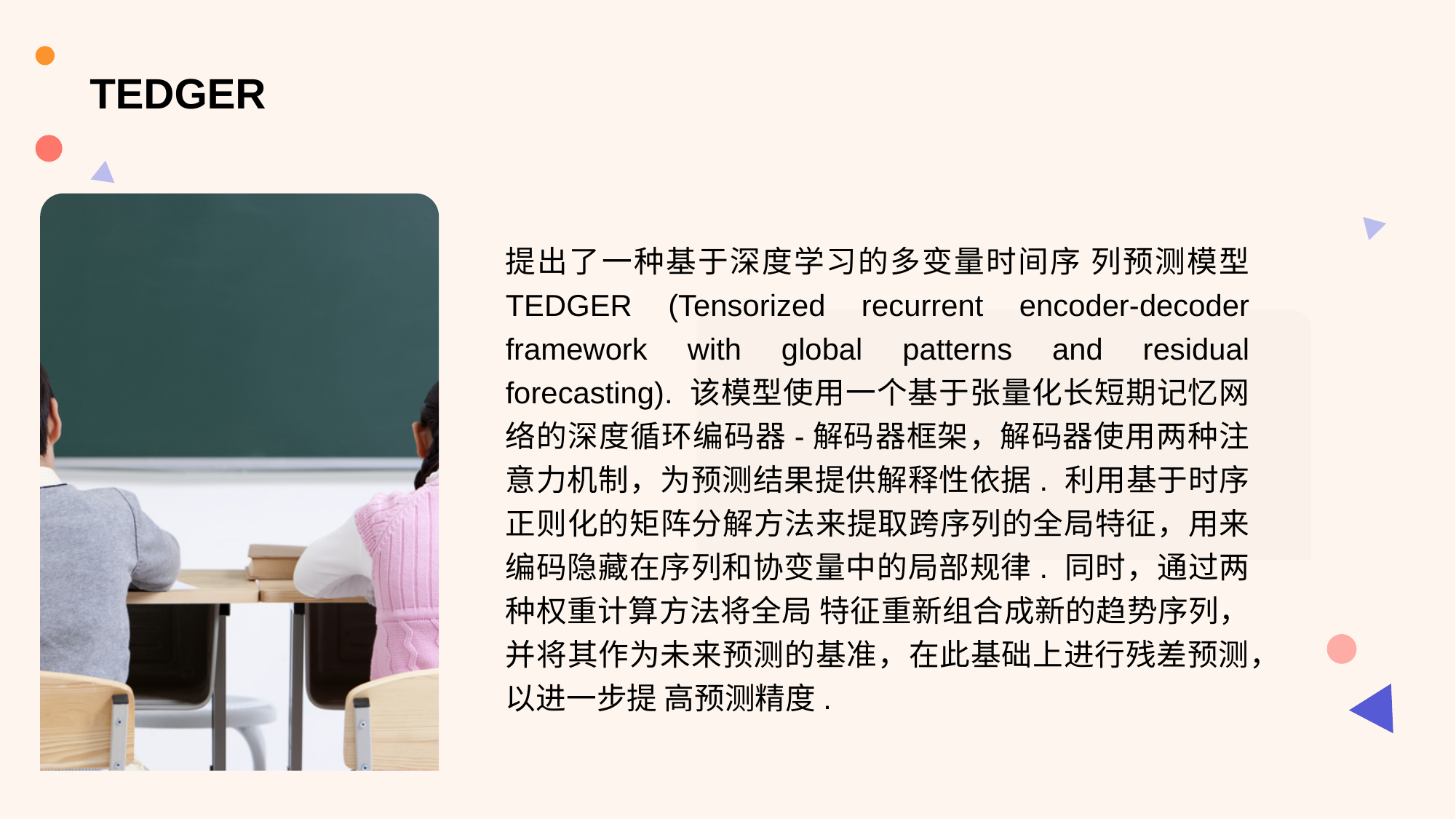

# TEDGER

提出了一种基于深度学习的多变量时间序 列预测模型 TEDGER (Tensorized recurrent encoder-decoder framework with global patterns and residual forecasting). 该模型使用一个基于张量化长短期记忆网络的深度循环编码器-解码器框架，解码器使用两种注意力机制，为预测结果提供解释性依据. 利用基于时序正则化的矩阵分解方法来提取跨序列的全局特征，用来编码隐藏在序列和协变量中的局部规律. 同时，通过两种权重计算方法将全局 特征重新组合成新的趋势序列，并将其作为未来预测的基准，在此基础上进行残差预测，以进一步提 高预测精度.